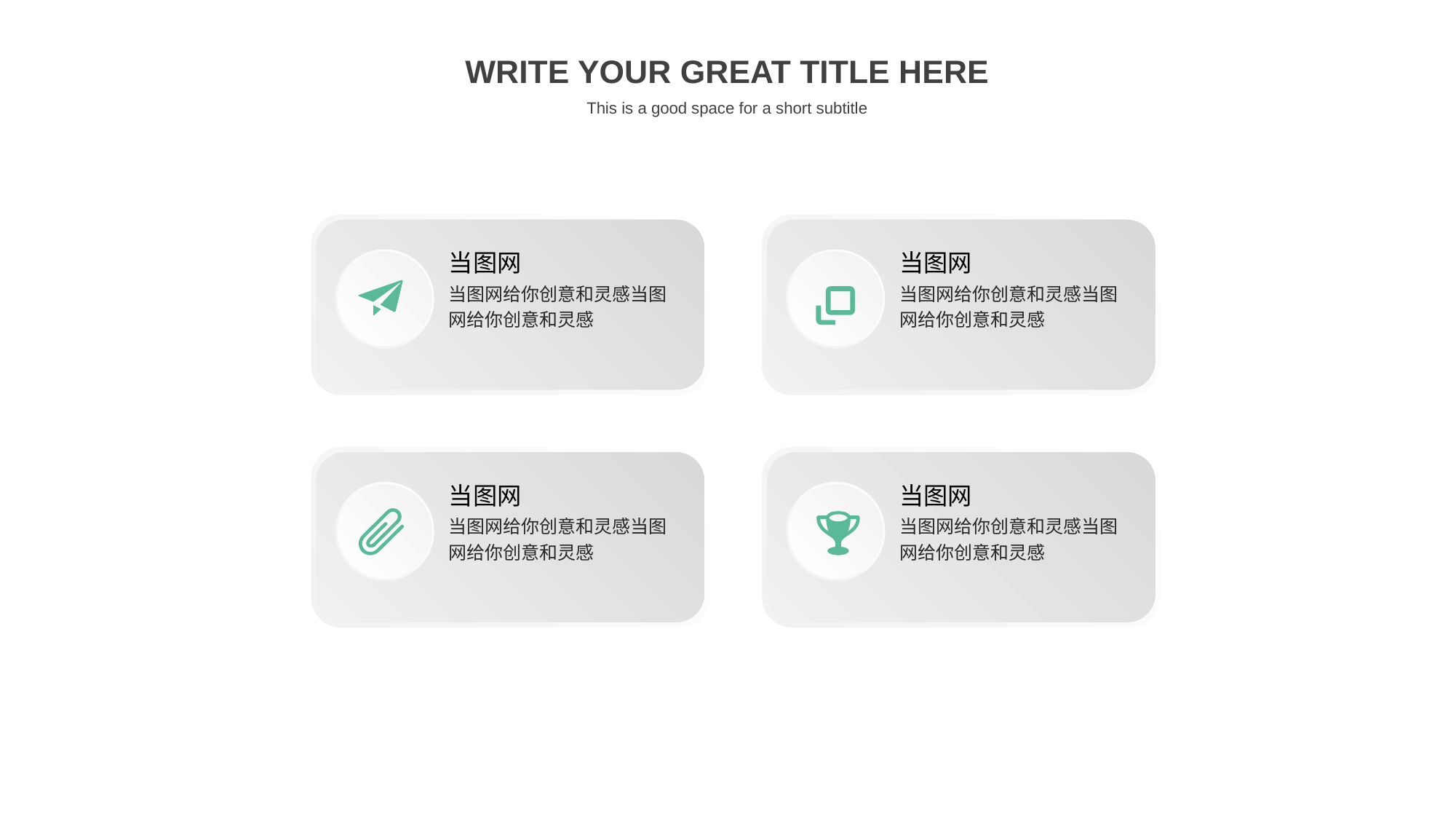

WRITE YOUR GREAT TITLE HERE
This is a good space for a short subtitle

当图网
当图网给你创意和灵感当图网给你创意和灵感
当图网
当图网给你创意和灵感当图网给你创意和灵感

当图网
当图网给你创意和灵感当图网给你创意和灵感
当图网
当图网给你创意和灵感当图网给你创意和灵感